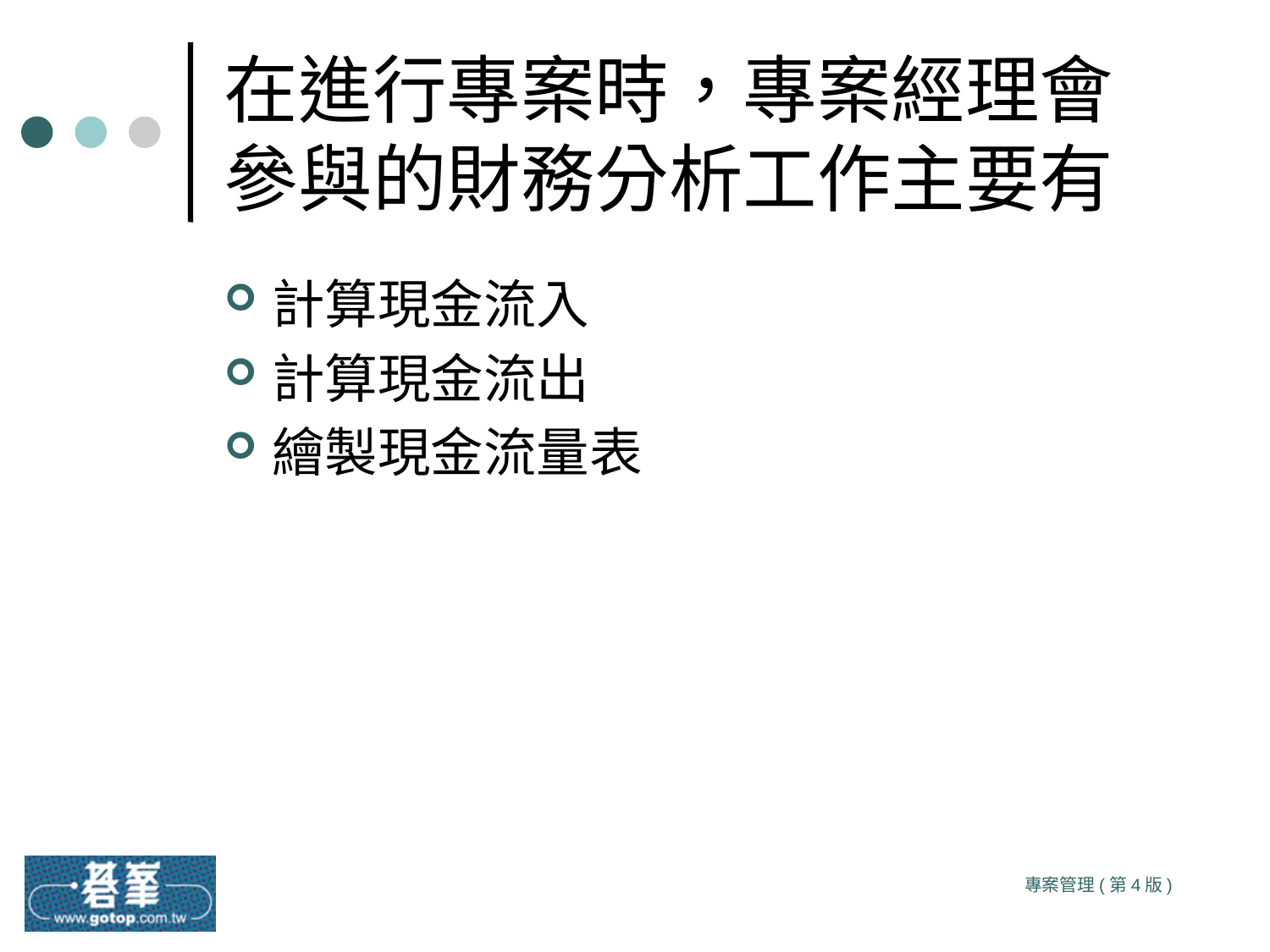

# 在進行專案時，專案經理會參與的財務分析工作主要有
計算現金流入
計算現金流出
繪製現金流量表
專案管理(第4版)